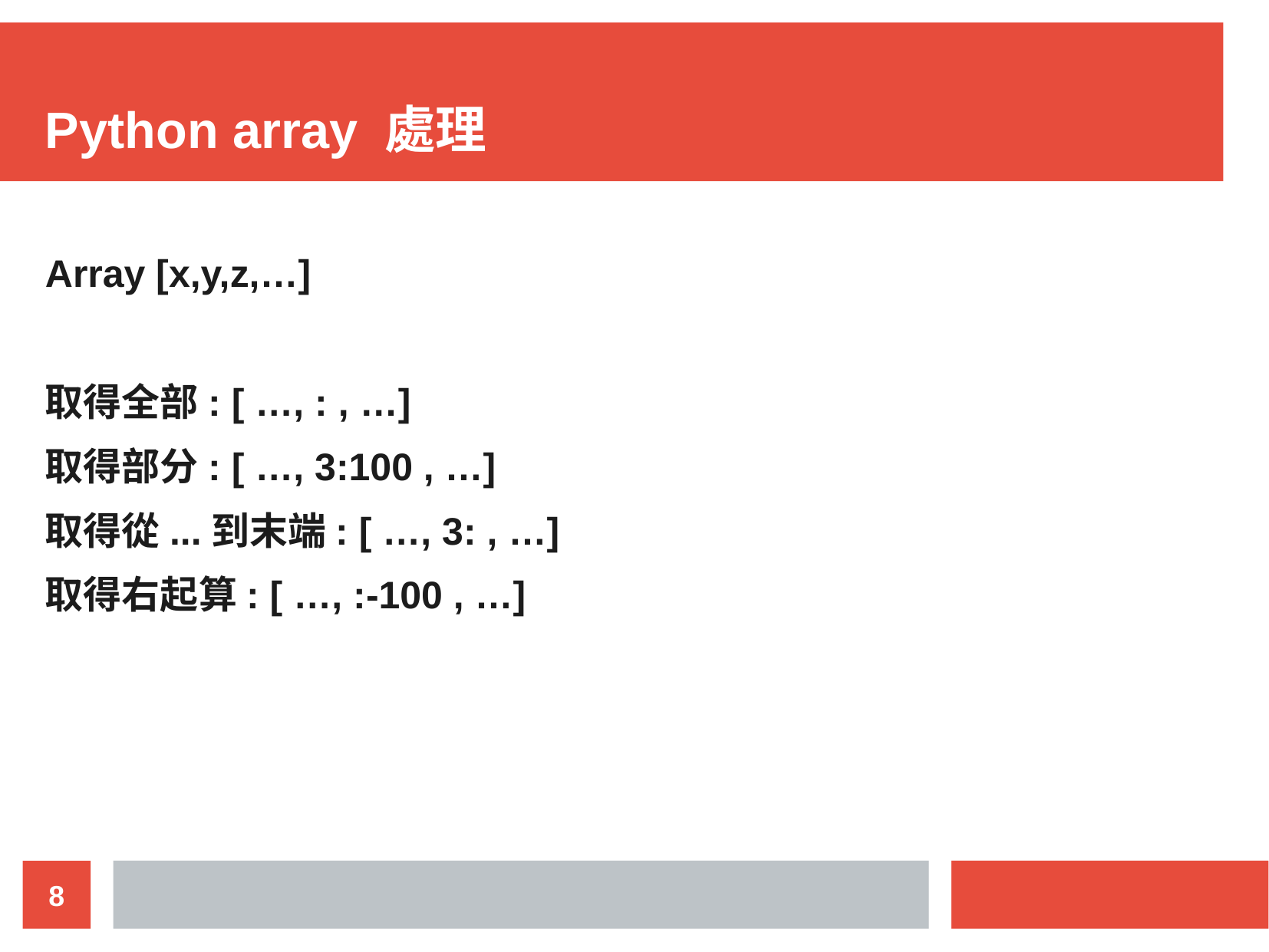

Python array 處理
Array [x,y,z,…]

取得全部: [ …, : , …]
取得部分: [ …, 3:100 , …]
取得從...到末端: [ …, 3: , …]
取得右起算: [ …, :-100 , …]

8